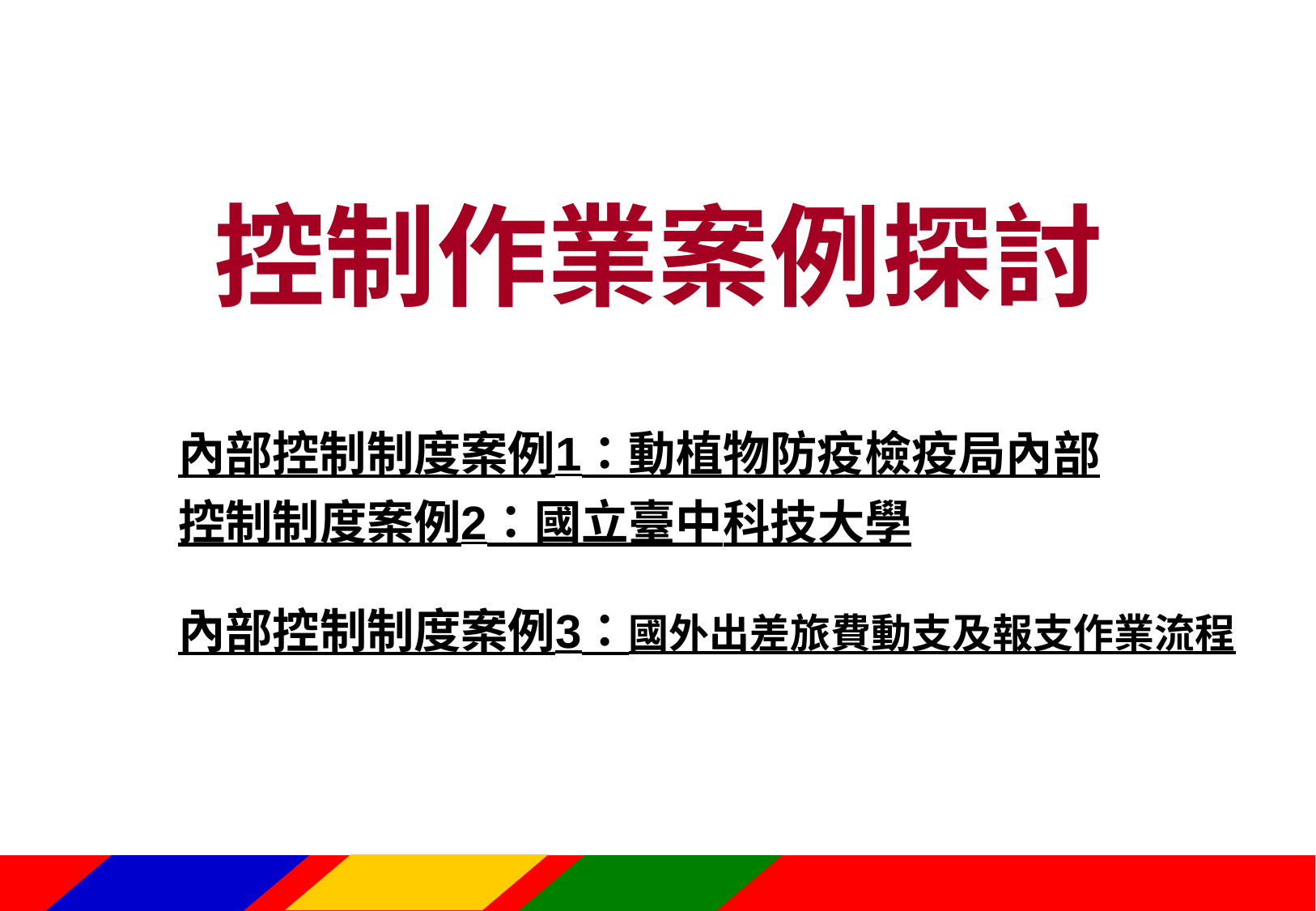

控制作業案例探討
內部控制制度案例1：動植物防疫檢疫局
內部控制制度案例2：國立臺中科技大學
內部控制制度案例3：國外出差旅費動支及報支作業流程